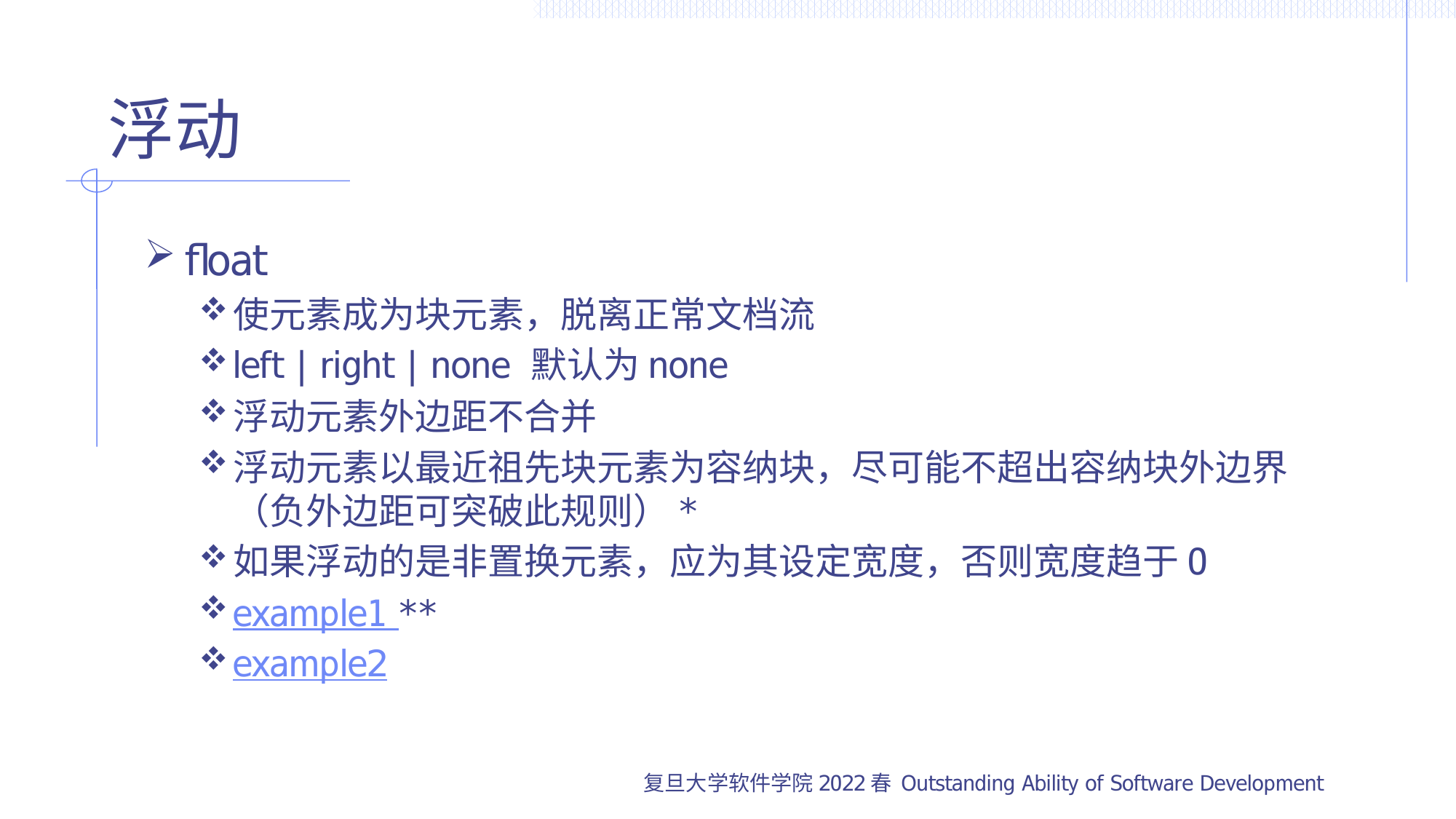

# 浮动
float
使元素成为块元素，脱离正常文档流
left | right | none 默认为none
浮动元素外边距不合并
浮动元素以最近祖先块元素为容纳块，尽可能不超出容纳块外边界（负外边距可突破此规则）*
如果浮动的是非置换元素，应为其设定宽度，否则宽度趋于0
example1 **
example2